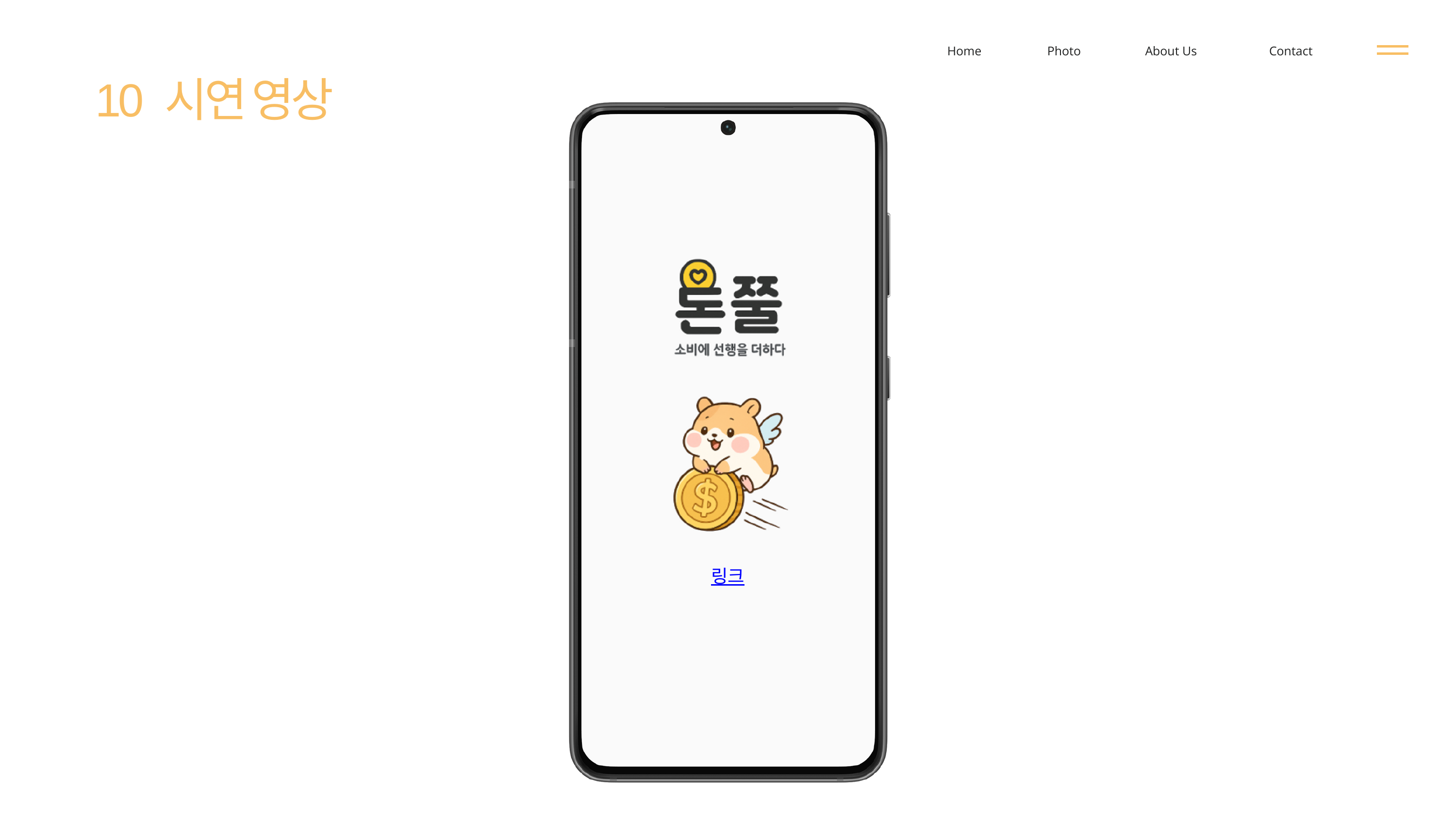

Home
Photo
About Us
Contact

10 시연 영상
링크